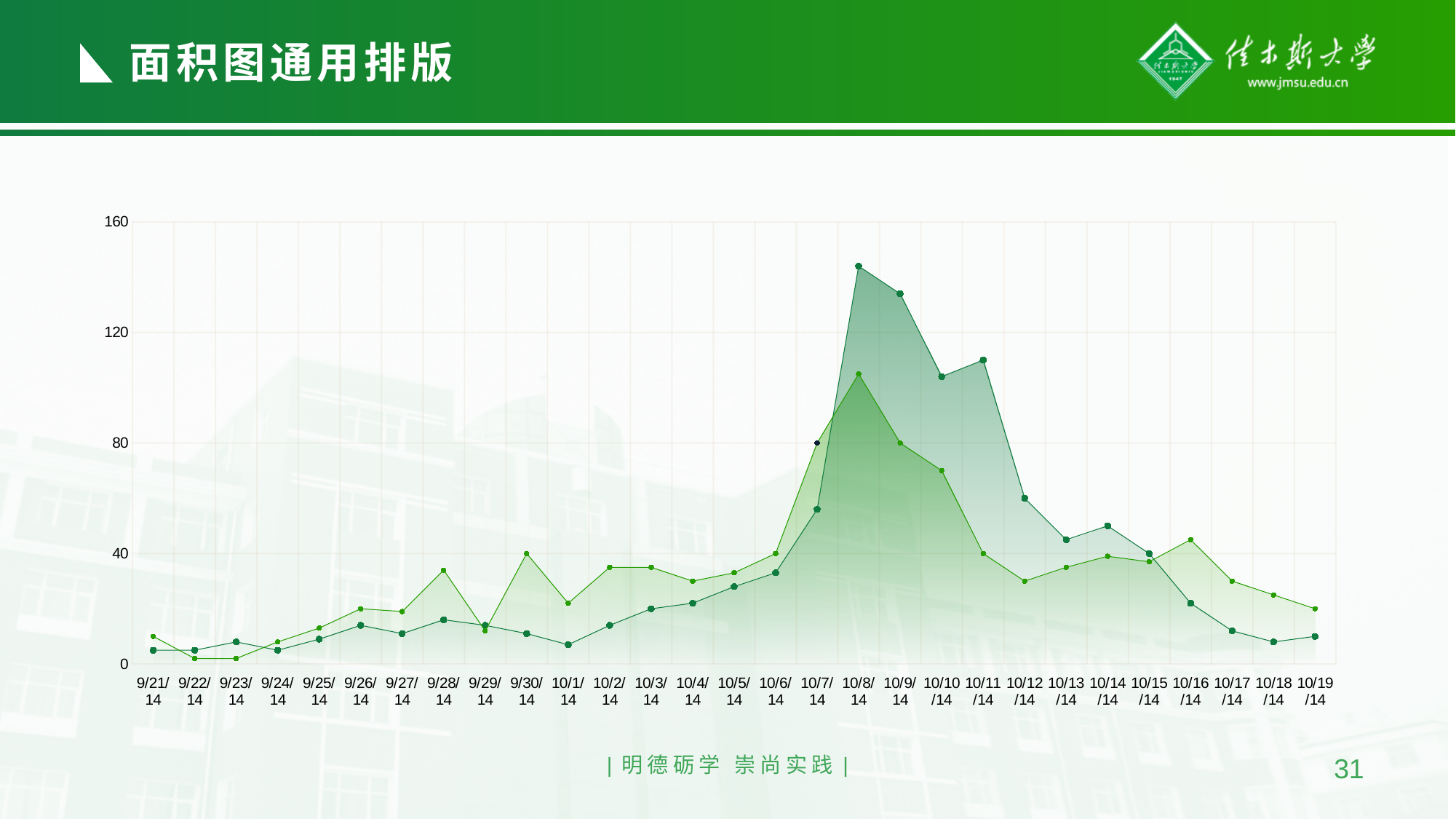

面积图通用排版

### Chart

| Category | Category A | Category B Fill | Category A Fill | Category B |
|---|---|---|---|---|
| 9/21/14 | 5.0 | 10.0 | 5.0 | 10.0 |
| 9/22/14 | 5.0 | 2.0 | 5.0 | 2.0 |
| 9/23/14 | 8.0 | 2.0 | 8.0 | 2.0 |
| 9/24/14 | 5.0 | 8.0 | 5.0 | 8.0 |
| 9/25/14 | 9.0 | 13.0 | 9.0 | 13.0 |
| 9/26/14 | 14.0 | 20.0 | 14.0 | 20.0 |
| 9/27/14 | 11.0 | 19.0 | 11.0 | 19.0 |
| 9/28/14 | 16.0 | 34.0 | 16.0 | 34.0 |
| 9/29/14 | 14.0 | 12.0 | 14.0 | 12.0 |
| 9/30/14 | 11.0 | 40.0 | 11.0 | 40.0 |
| 10/1/14 | 7.0 | 22.0 | 7.0 | 22.0 |
| 10/2/14 | 14.0 | 35.0 | 14.0 | 35.0 |
| 10/3/14 | 20.0 | 35.0 | 20.0 | 35.0 |
| 10/4/14 | 22.0 | 30.0 | 22.0 | 30.0 |
| 10/5/14 | 28.0 | 33.0 | 28.0 | 33.0 |
| 10/6/14 | 33.0 | 40.0 | 33.0 | 40.0 |
| 10/7/14 | 56.0 | 80.0 | 56.0 | 80.0 |
| 10/8/14 | 144.0 | 105.0 | 144.0 | 105.0 |
| 10/9/14 | 134.0 | 80.0 | 134.0 | 80.0 |
| 10/10/14 | 104.0 | 70.0 | 104.0 | 70.0 |
| 10/11/14 | 110.0 | 40.0 | 110.0 | 40.0 |
| 10/12/14 | 60.0 | 30.0 | 60.0 | 30.0 |
| 10/13/14 | 45.0 | 35.0 | 45.0 | 35.0 |
| 10/14/14 | 50.0 | 39.0 | 50.0 | 39.0 |
| 10/15/14 | 40.0 | 37.0 | 40.0 | 37.0 |
| 10/16/14 | 22.0 | 45.0 | 22.0 | 45.0 |
| 10/17/14 | 12.0 | 30.0 | 12.0 | 30.0 |
| 10/18/14 | 8.0 | 25.0 | 8.0 | 25.0 |
| 10/19/14 | 10.0 | 20.0 | 10.0 | 20.0 |
|明德砺学 崇尚实践|
31